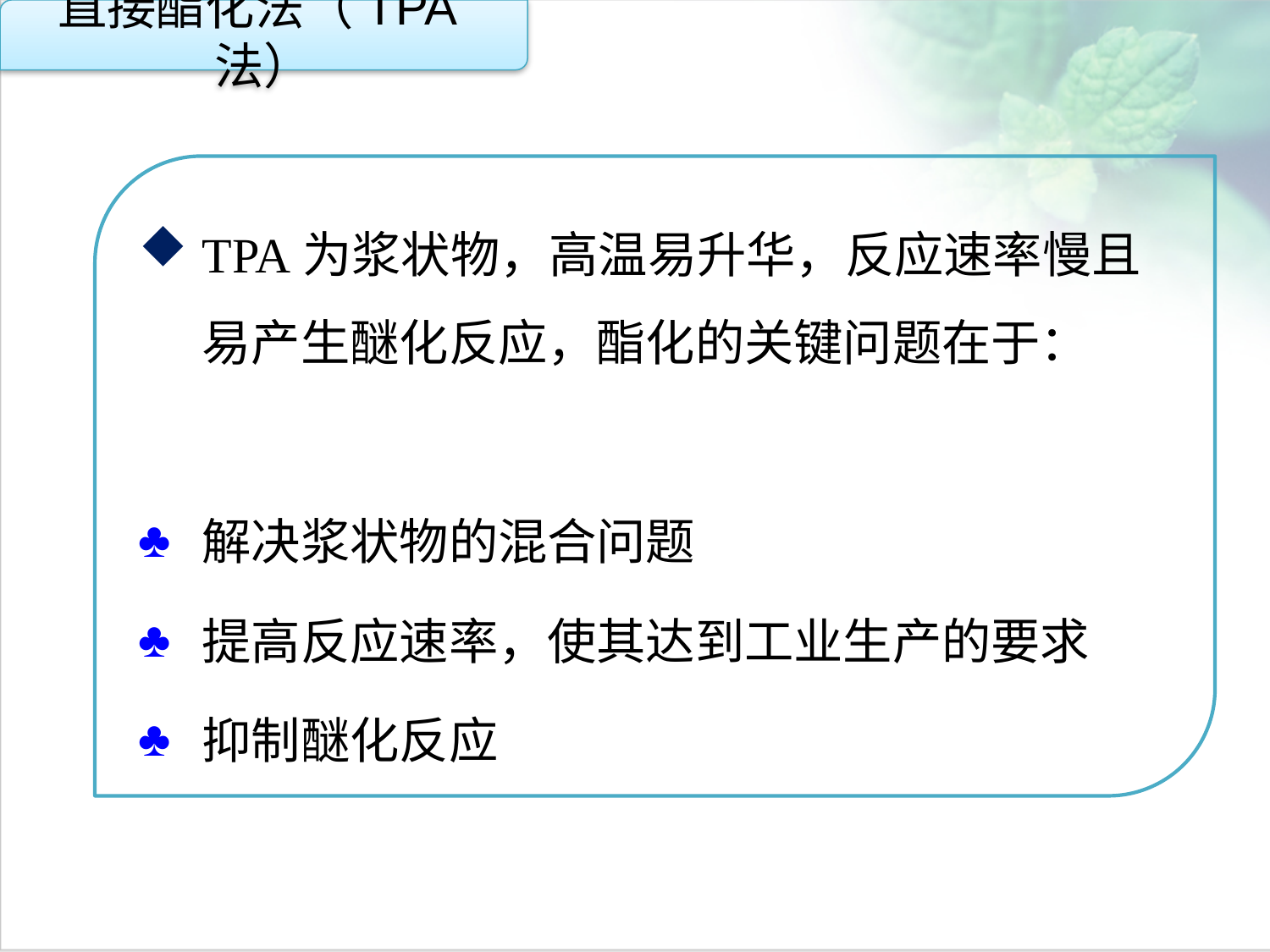

直接酯化法（TPA法）
TPA为浆状物，高温易升华，反应速率慢且易产生醚化反应，酯化的关键问题在于：

解决浆状物的混合问题
提高反应速率，使其达到工业生产的要求
抑制醚化反应
点击添加文本
点击添加文本
点击添加文本
点击添加文本